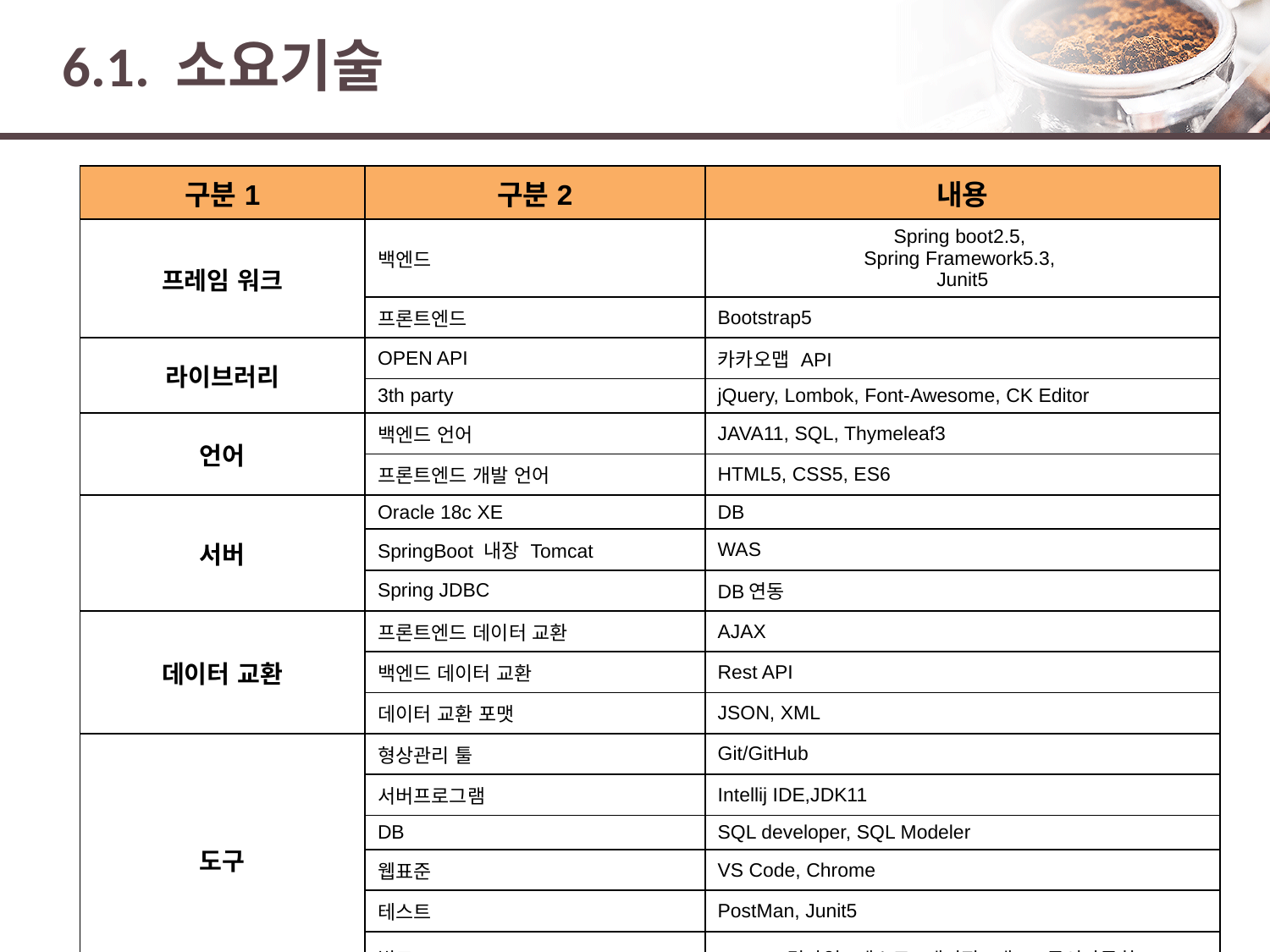

# 6.1. 소요기술
| 구분1 | 구분2 | 내용 |
| --- | --- | --- |
| 프레임 워크 | 백엔드 | Spring boot2.5, Spring Framework5.3, Junit5 |
|  | 프론트엔드 | Bootstrap5 |
| 라이브러리 | OPEN API | 카카오맵 API |
|  | 3th party | jQuery, Lombok, Font-Awesome, CK Editor |
| 언어 | 백엔드 언어 | JAVA11, SQL, Thymeleaf3 |
|  | 프론트엔드 개발 언어 | HTML5, CSS5, ES6 |
| 서버 | Oracle 18c XE | DB |
|  | SpringBoot 내장 Tomcat | WAS |
|  | Spring JDBC | DB연동 |
| 데이터 교환 | 프론트엔드 데이터 교환 | AJAX |
|  | 백엔드 데이터 교환 | Rest API |
|  | 데이터 교환 포맷 | JSON, XML |
| 도구 | 형상관리 툴 | Git/GitHub |
|  | 서버프로그램 | Intellij IDE,JDK11 |
|  | DB | SQL developer, SQL Modeler |
|  | 웹표준 | VS Code, Chrome |
|  | 테스트 | PostMan, Junit5 |
|  | 빌드(Build) | Gradle(컴파일,테스트,패키징,배포,문서자동화 |